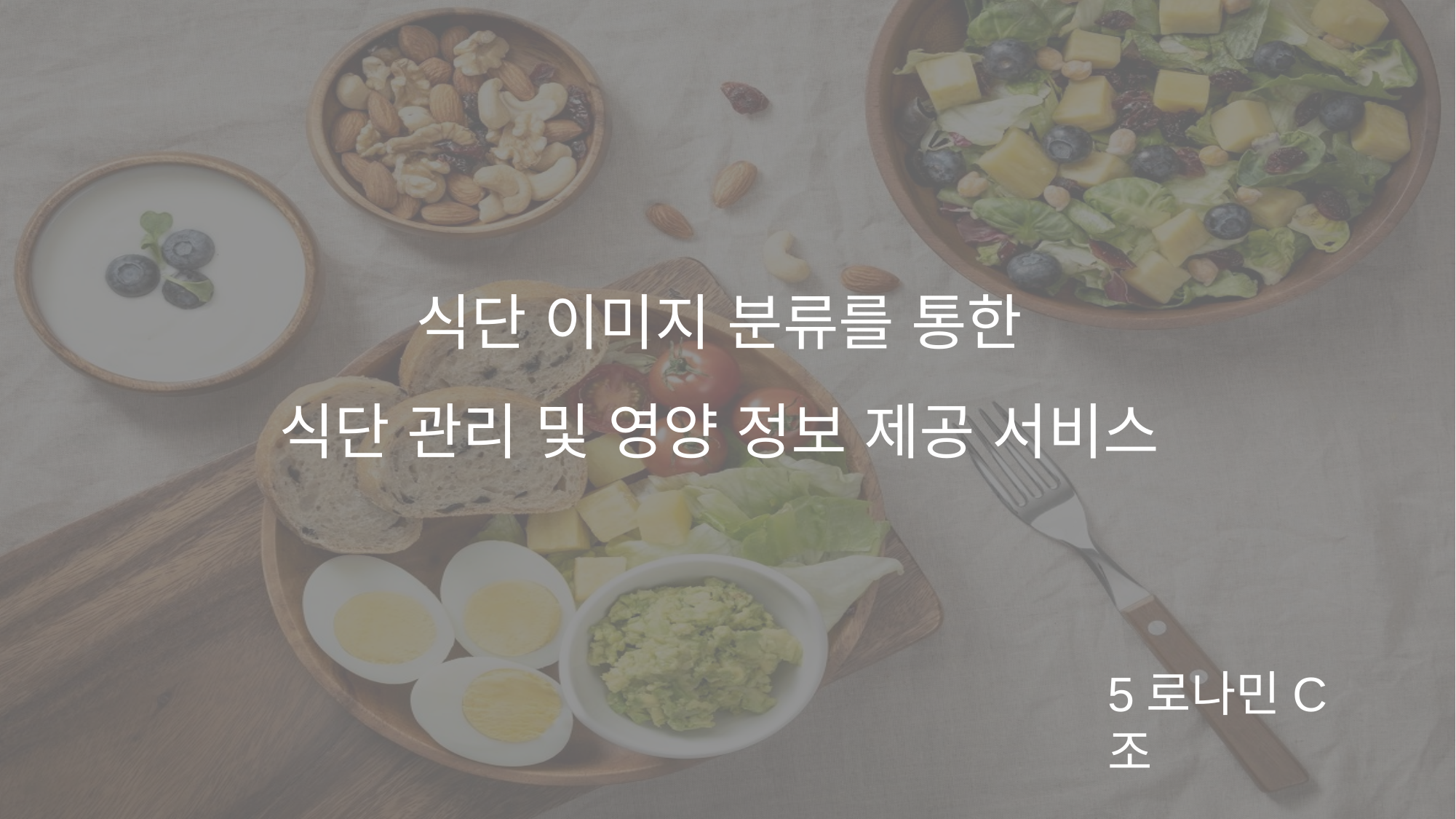

식단 이미지 분류를 통한
식단 관리 및 영양 정보 제공 서비스
5로나민C조